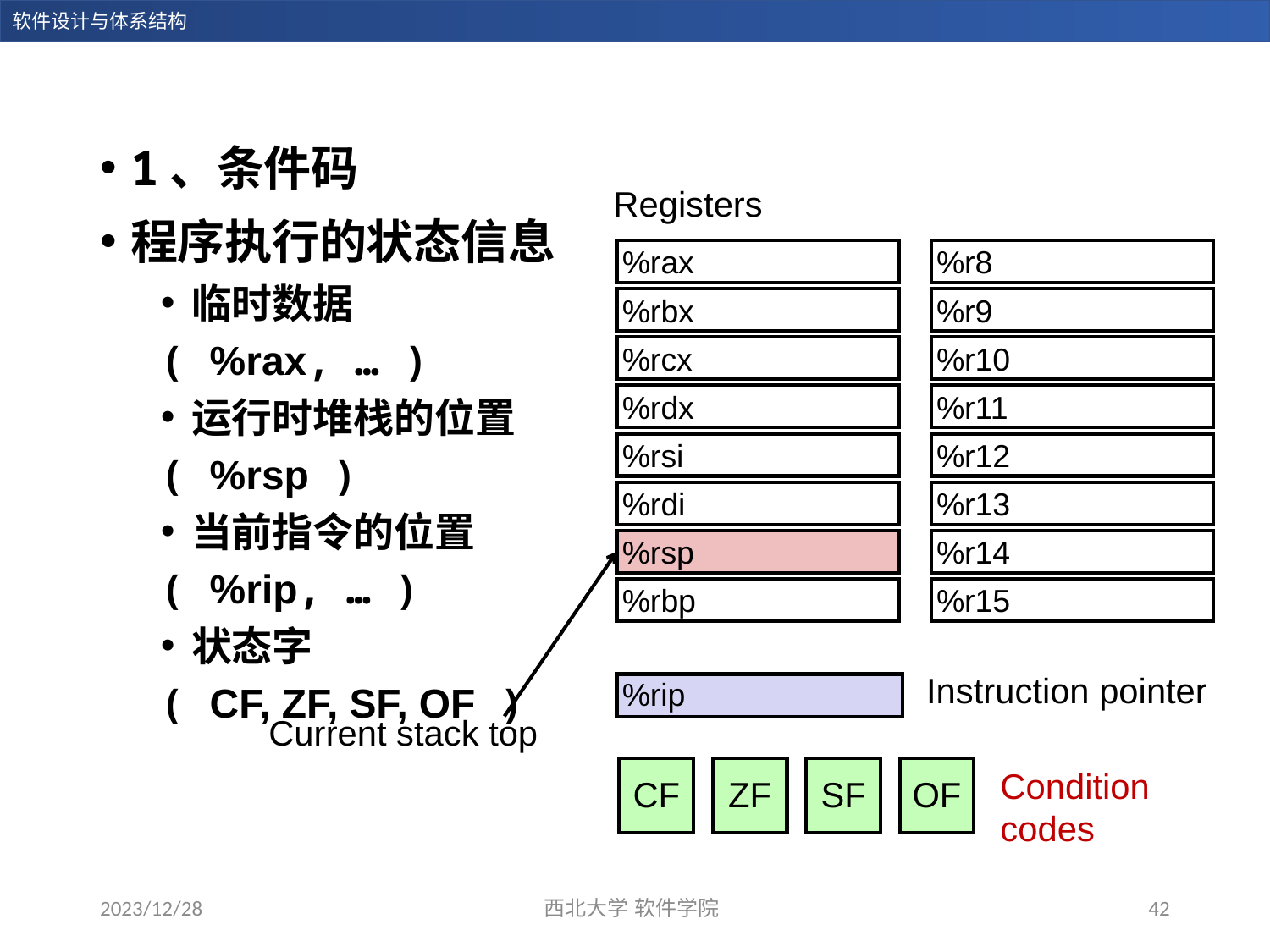

1、条件码
程序执行的状态信息
临时数据
( %rax, … )
运行时堆栈的位置
( %rsp )
当前指令的位置
( %rip, … )
状态字
( CF, ZF, SF, OF )

Registers
%rax
%r8
%rbx
%r9
%rcx
%r10
%rdx
%r11
%rsi
%r12
%rdi
%r13
%rsp
%r14
%rbp
%r15
Instruction pointer
%rip
Current stack top
CF
ZF
SF
OF
Condition codes
2023/12/28
西北大学 软件学院
42